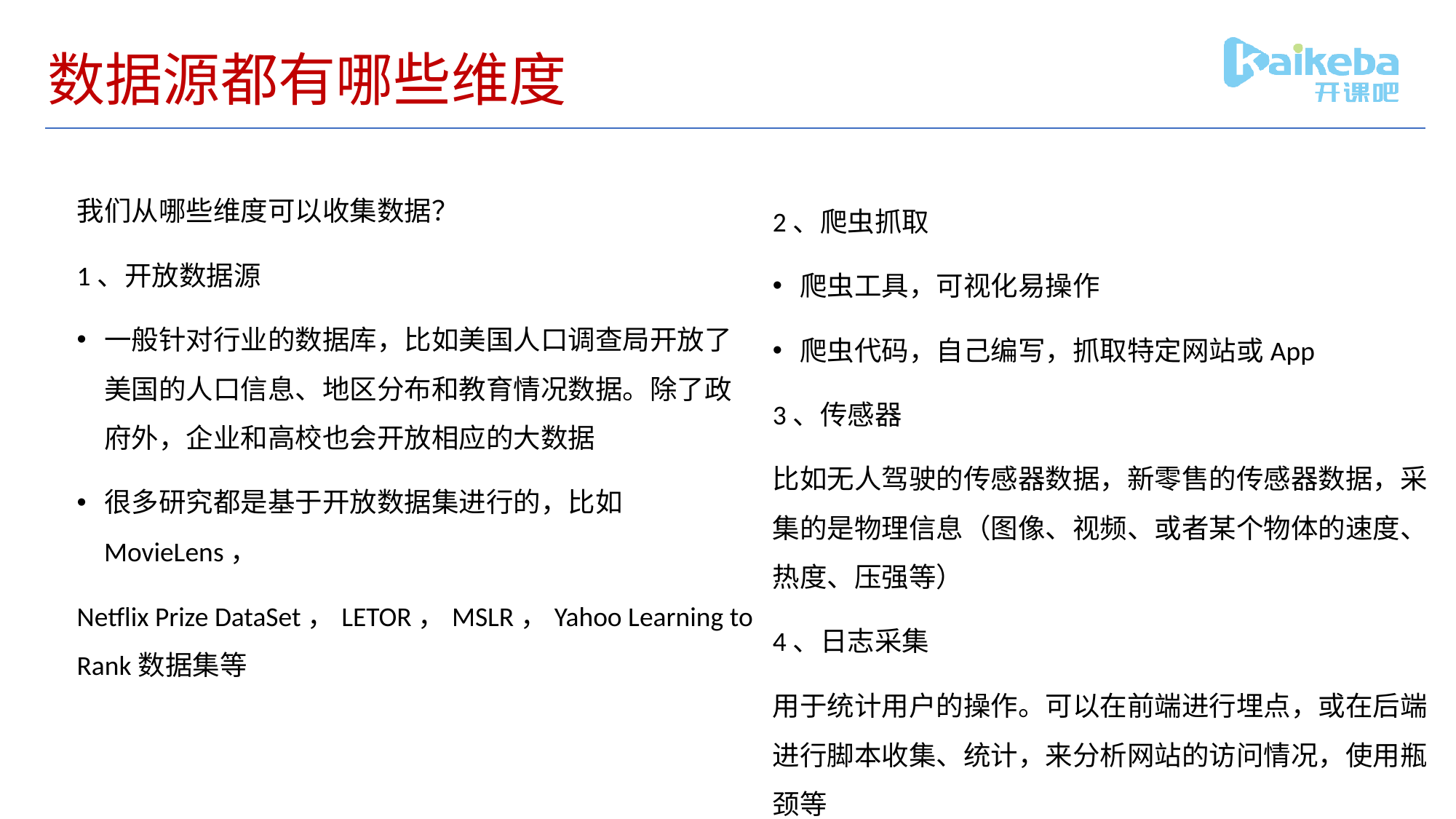

# 数据源都有哪些维度
我们从哪些维度可以收集数据？
1、开放数据源
一般针对行业的数据库，比如美国人口调查局开放了美国的人口信息、地区分布和教育情况数据。除了政府外，企业和高校也会开放相应的大数据
很多研究都是基于开放数据集进行的，比如MovieLens，
Netflix Prize DataSet，LETOR，MSLR，Yahoo Learning to Rank数据集等

2、爬虫抓取
爬虫工具，可视化易操作
爬虫代码，自己编写，抓取特定网站或App
3、传感器
比如无人驾驶的传感器数据，新零售的传感器数据，采集的是物理信息（图像、视频、或者某个物体的速度、热度、压强等）
4、日志采集
用于统计用户的操作。可以在前端进行埋点，或在后端进行脚本收集、统计，来分析网站的访问情况，使用瓶颈等